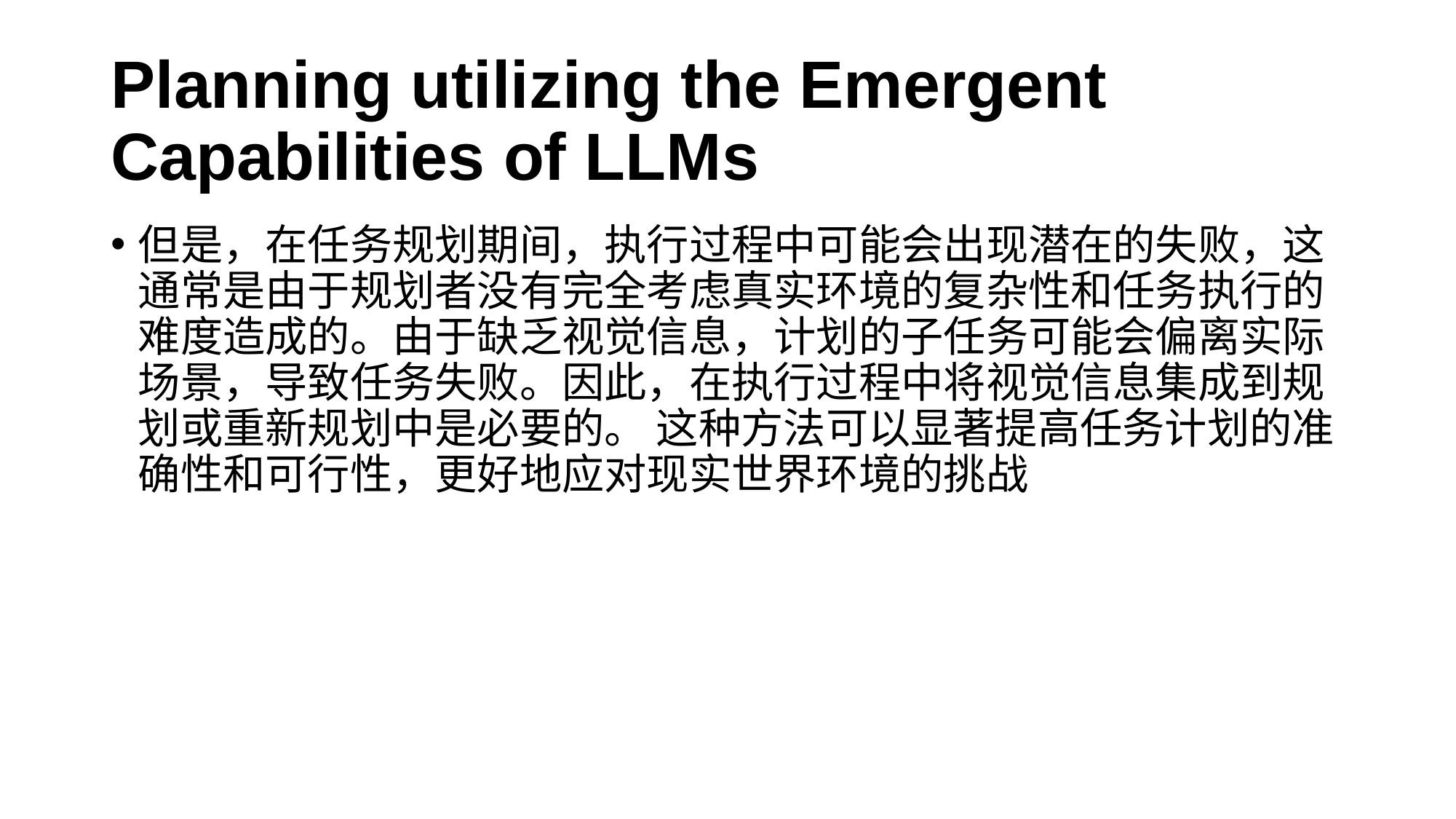

# Planning utilizing the Emergent Capabilities of LLMs
但是，在任务规划期间，执行过程中可能会出现潜在的失败，这通常是由于规划者没有完全考虑真实环境的复杂性和任务执行的难度造成的。由于缺乏视觉信息，计划的子任务可能会偏离实际场景，导致任务失败。因此，在执行过程中将视觉信息集成到规划或重新规划中是必要的。 这种方法可以显著提高任务计划的准确性和可行性，更好地应对现实世界环境的挑战